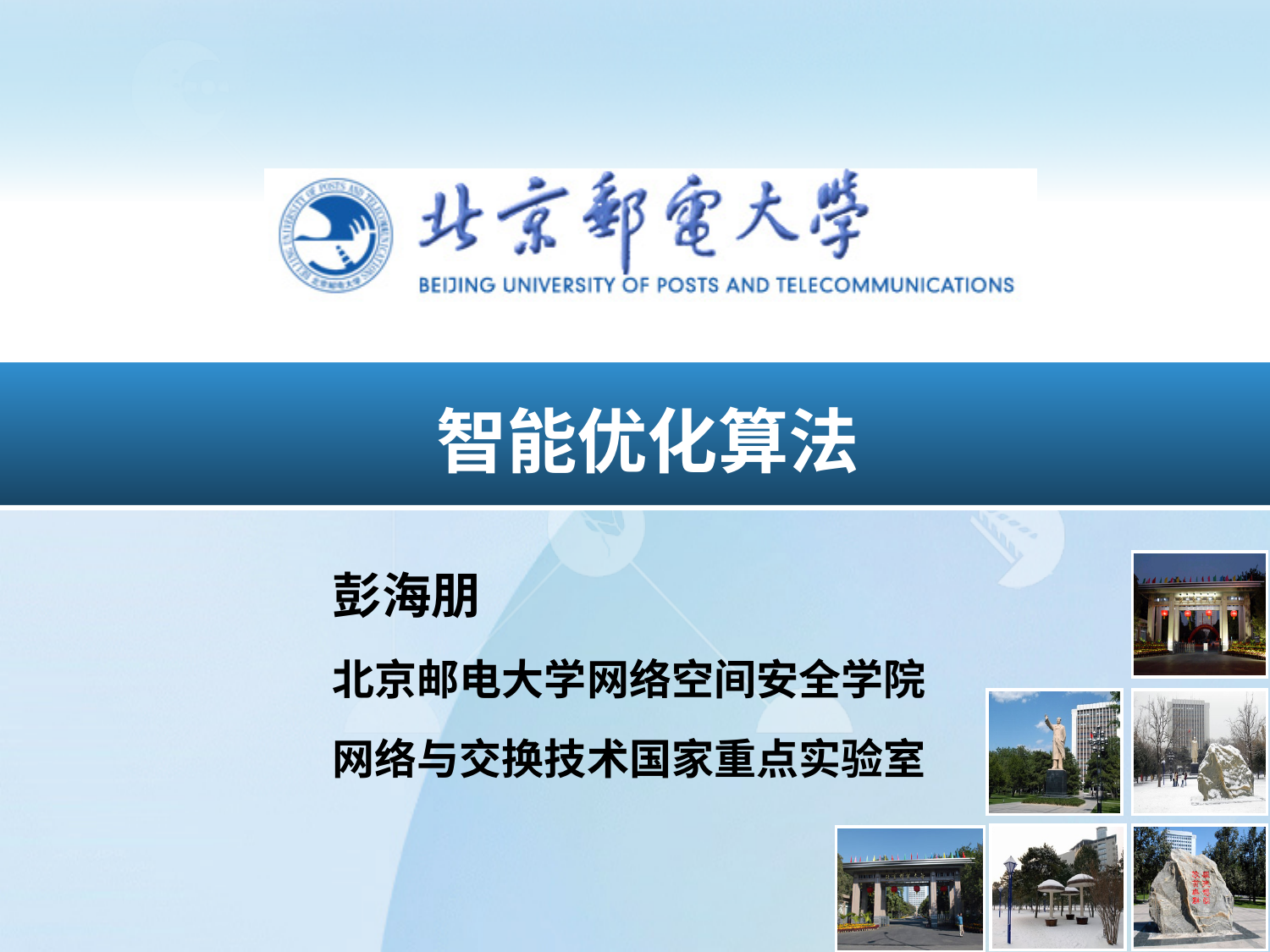

# 智能优化算法
彭海朋
北京邮电大学网络空间安全学院
网络与交换技术国家重点实验室